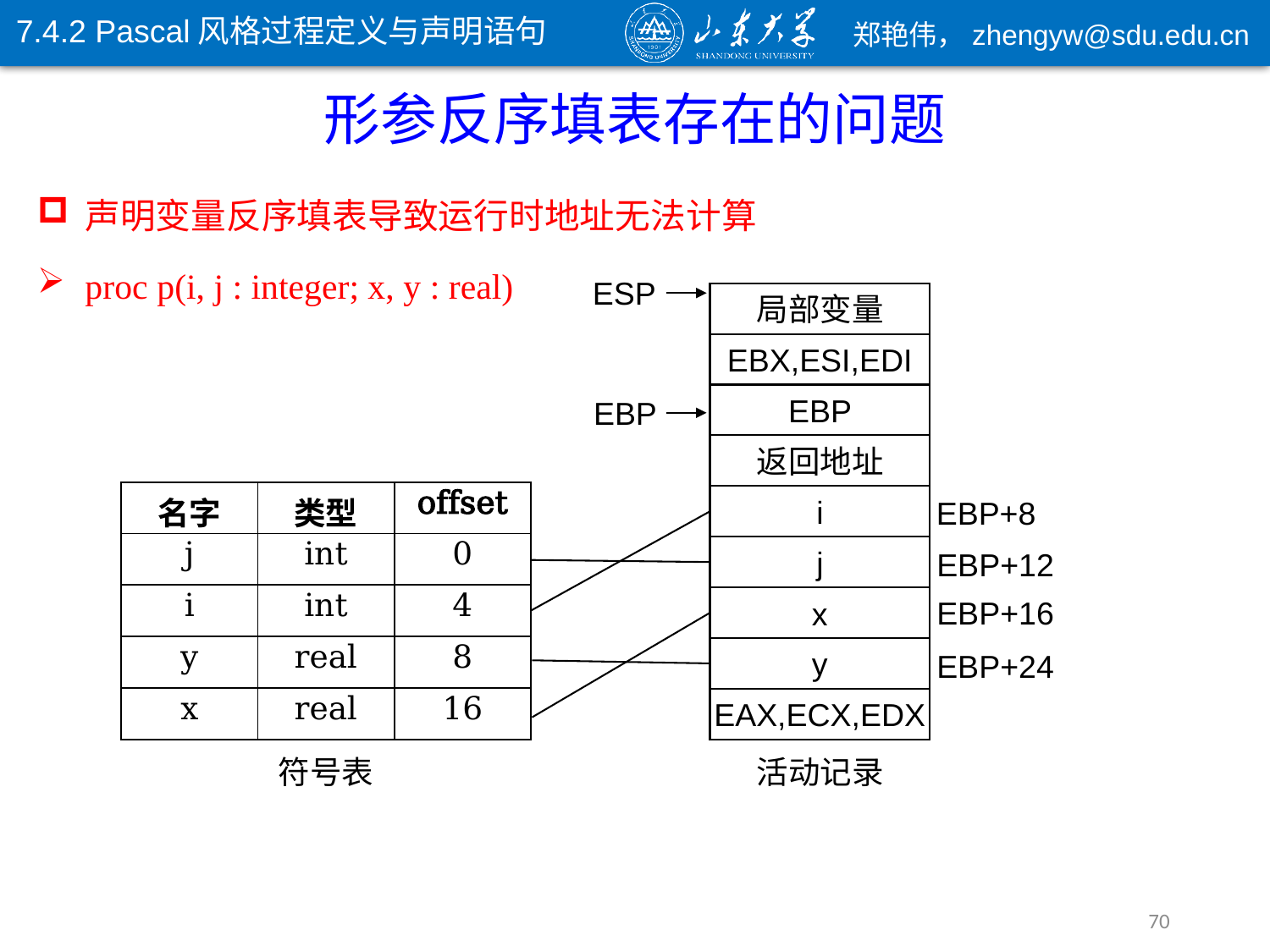

7.4.2 Pascal风格过程定义与声明语句
形参反序填表存在的问题
声明变量反序填表导致运行时地址无法计算
proc p(i, j : integer; x, y : real)
ESP
局部变量
EBX,ESI,EDI
EBP
EBP
返回地址
| 名字 | 类型 | offset |
| --- | --- | --- |
| j | int | 0 |
| i | int | 4 |
| y | real | 8 |
| x | real | 16 |
i
EBP+8
j
EBP+12
EBP+16
x
y
EBP+24
EAX,ECX,EDX
符号表
活动记录
70